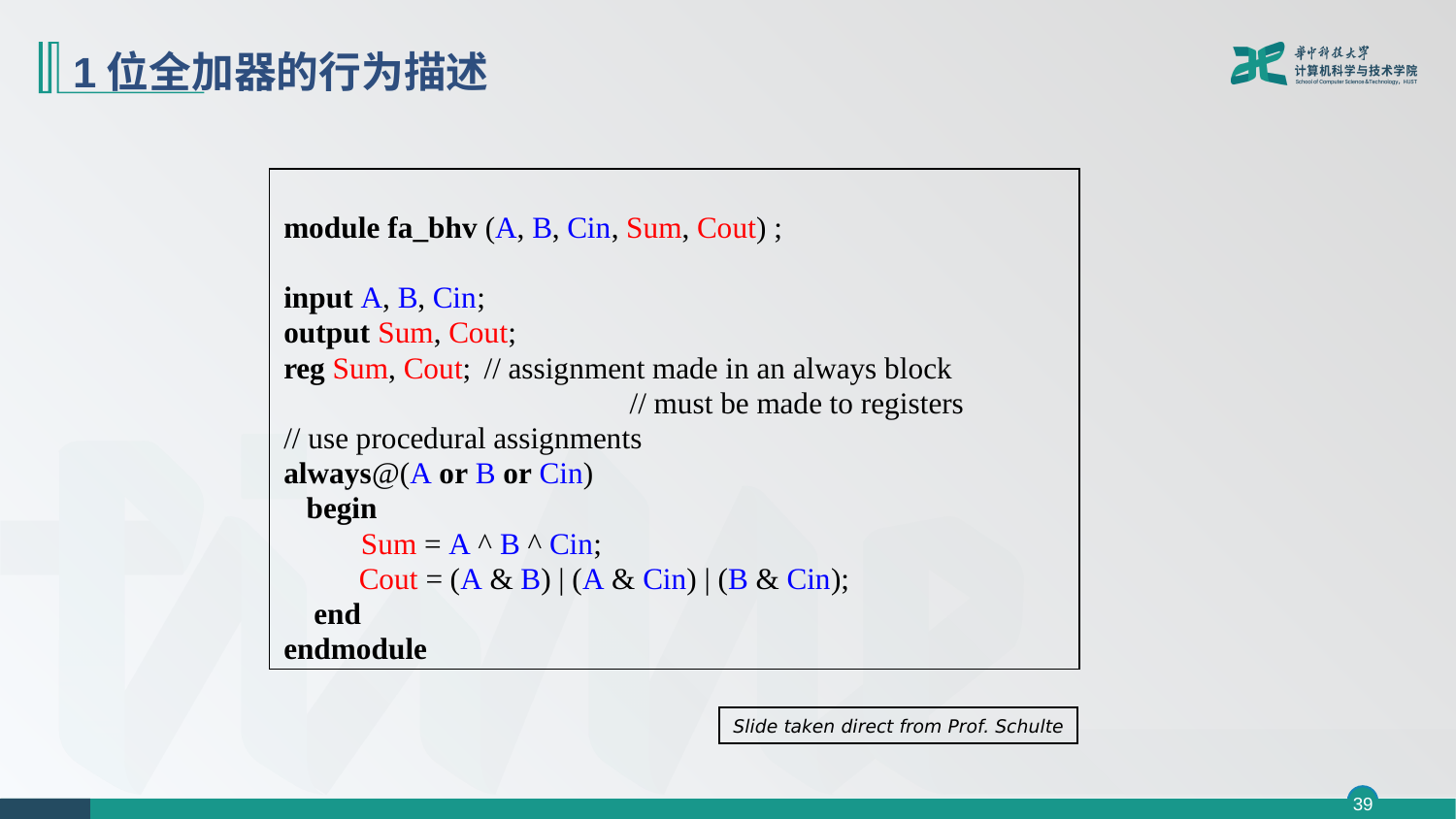

# 1位全加器的行为描述

module fa_bhv (A, B, Cin, Sum, Cout) ;

input A, B, Cin;
output Sum, Cout;
reg Sum, Cout;	// assignment made in an always block
			// must be made to registers
// use procedural assignments
always@(A or B or Cin)
   begin
	   Sum = A ^ B ^ Cin;
          Cout = (A & B) | (A & Cin) | (B & Cin);
    end
endmodule
Slide taken direct from Prof. Schulte